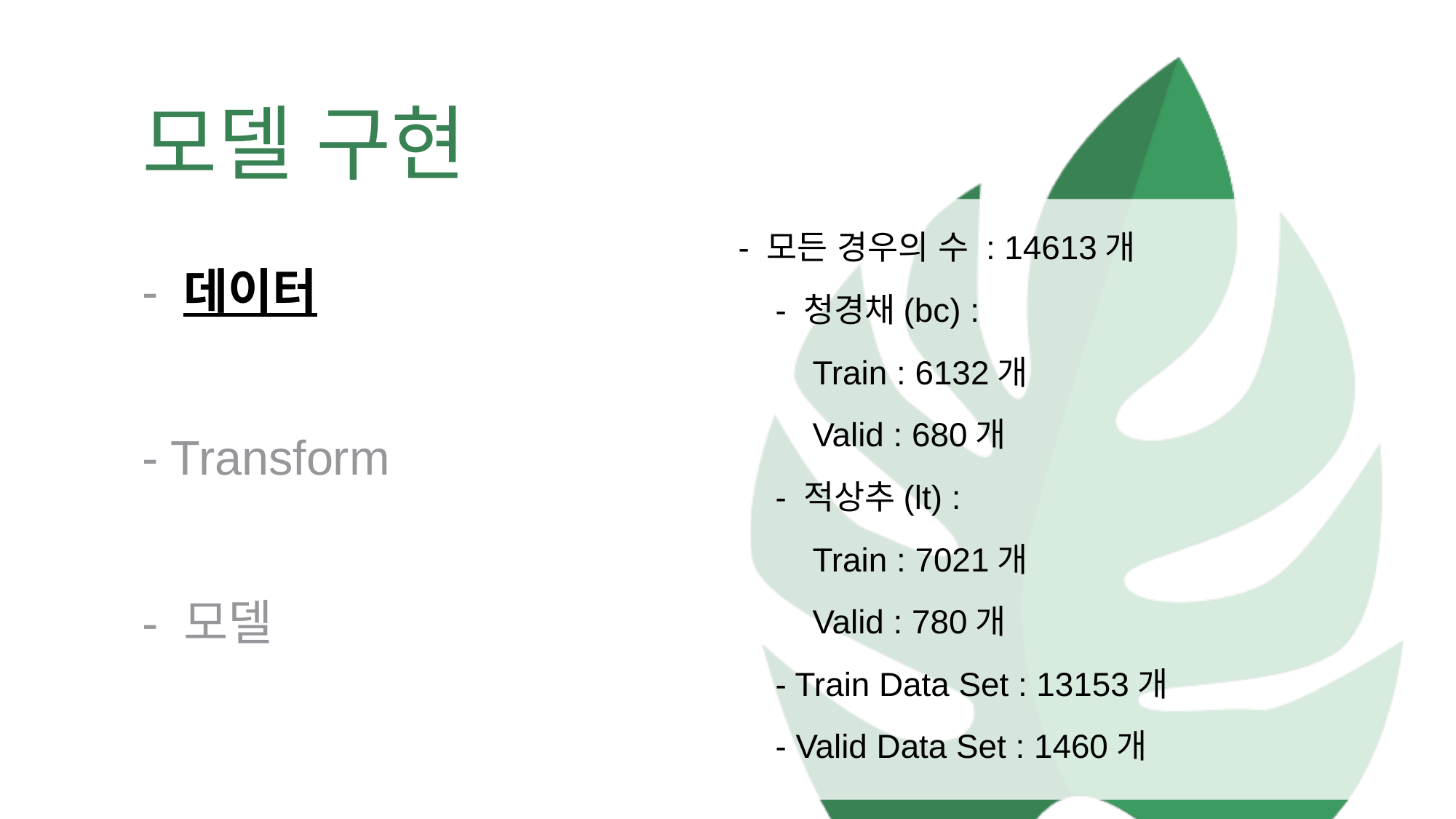

모델 구현
- 모든 경우의 수 : 14613개
    - 청경채(bc) :
        Train : 6132개
        Valid : 680개
    - 적상추(lt) :
        Train : 7021개
        Valid : 780개
    - Train Data Set : 13153개
    - Valid Data Set : 1460개
- 데이터

- Transform

- 모델